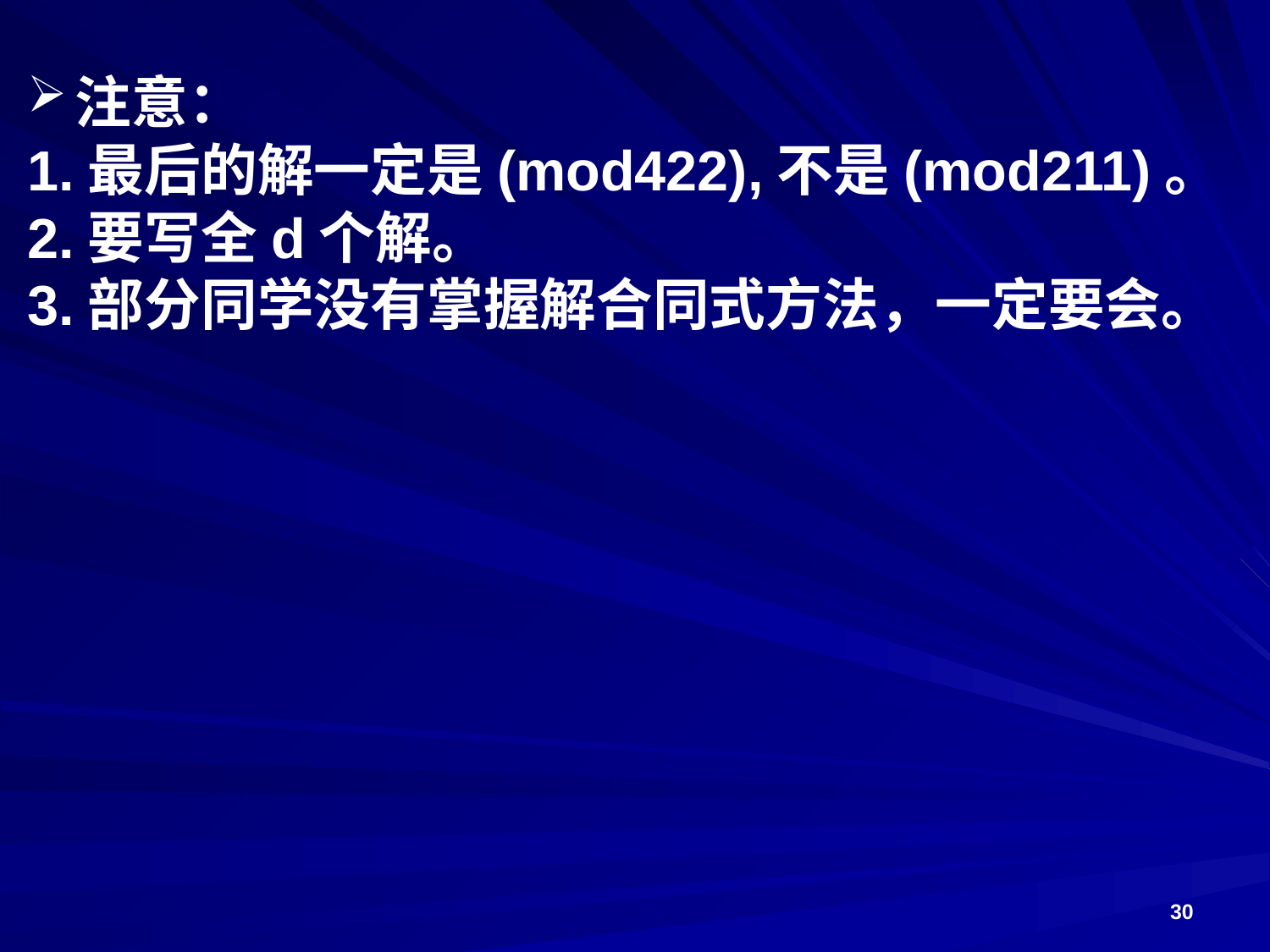

注意：
1.最后的解一定是(mod422),不是(mod211)。
2.要写全d个解。
3.部分同学没有掌握解合同式方法，一定要会。
30